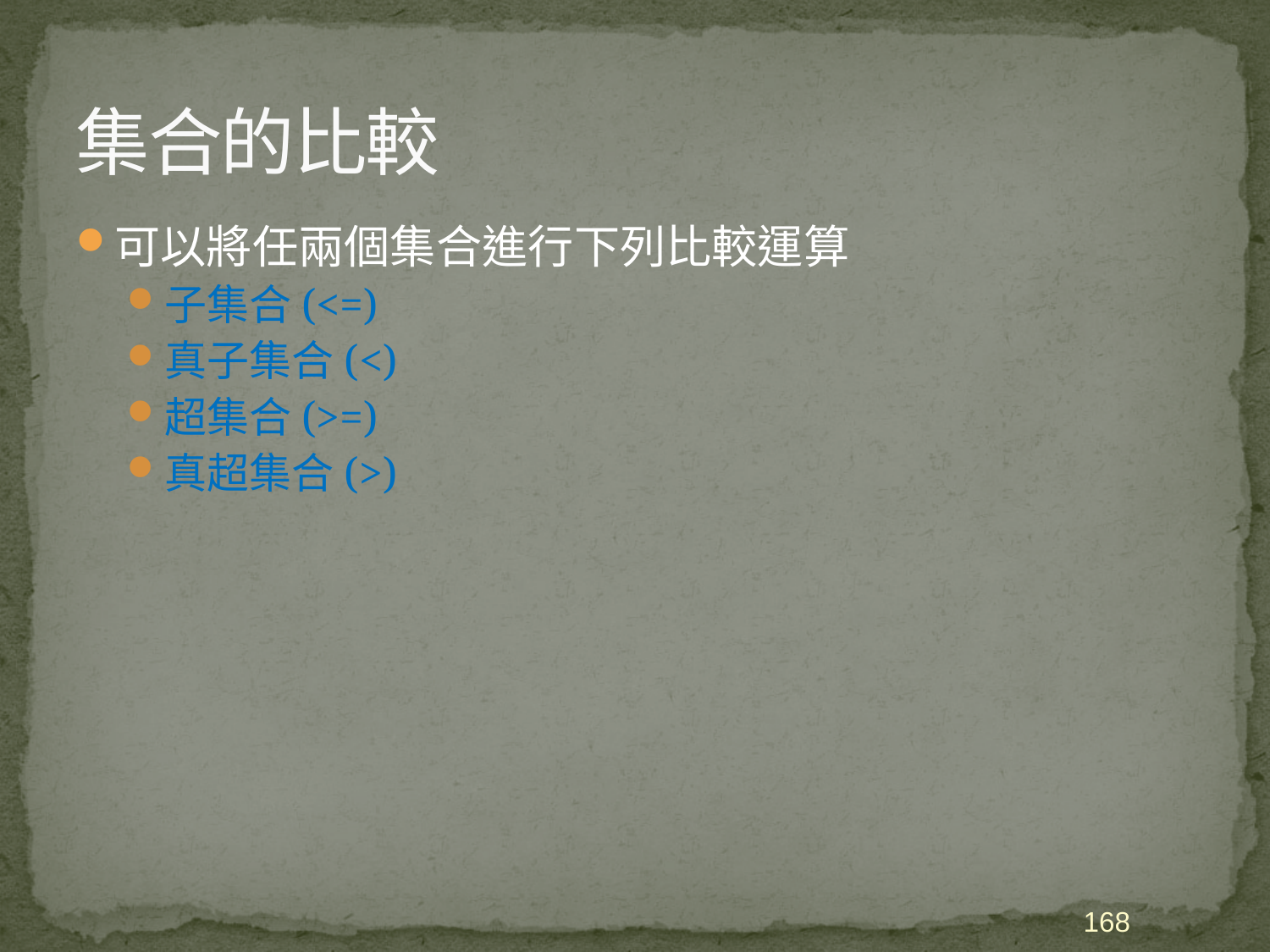

# 集合的比較
可以將任兩個集合進行下列比較運算
子集合(<=)
真子集合(<)
超集合(>=)
真超集合(>)
168